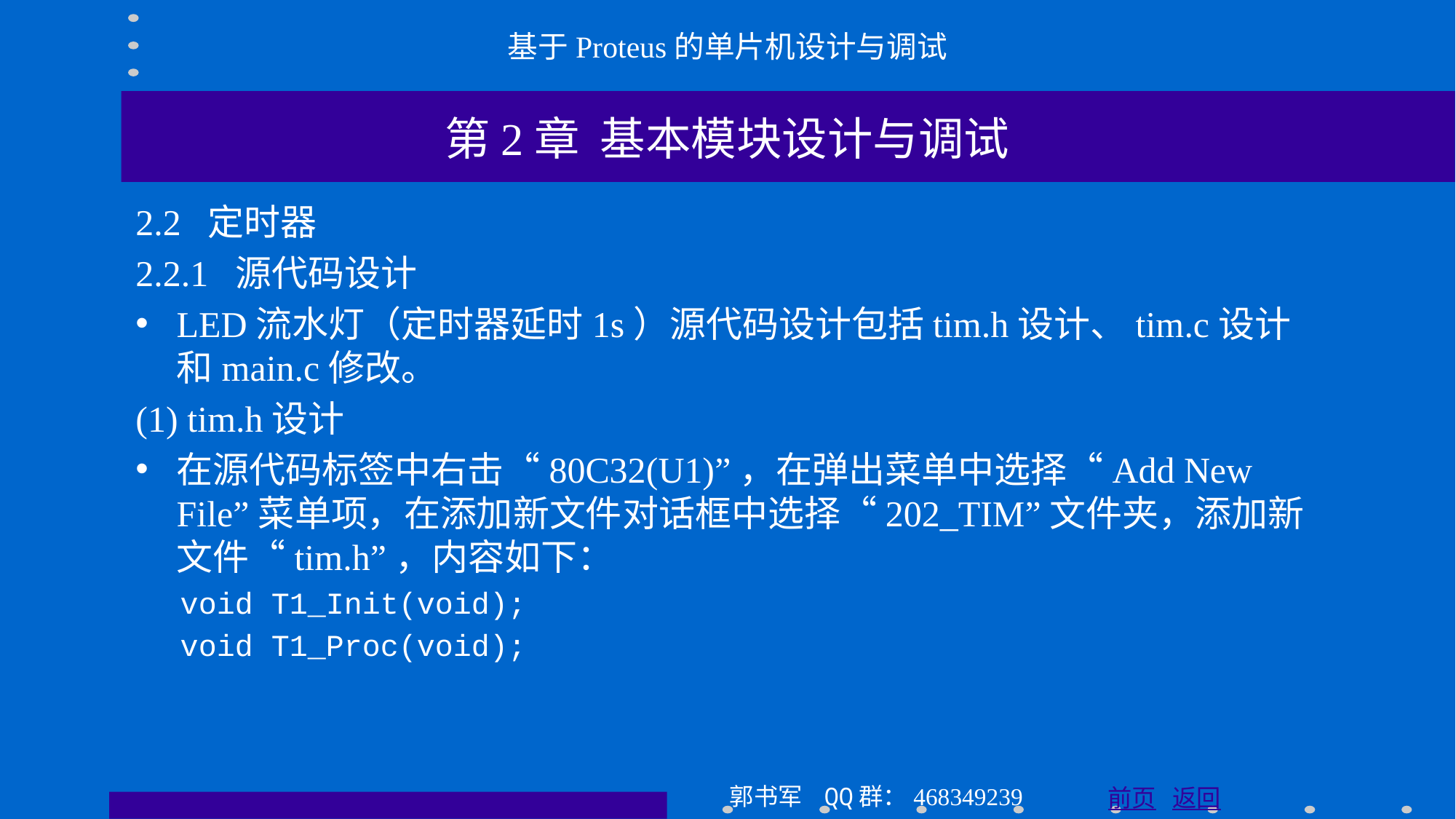

基于Proteus的单片机设计与调试
第2章  基本模块设计与调试
2.2  定时器
2.2.1  源代码设计
LED流水灯（定时器延时1s）源代码设计包括tim.h设计、tim.c设计和main.c修改。
(1) tim.h设计
在源代码标签中右击“80C32(U1)”，在弹出菜单中选择“Add New File”菜单项，在添加新文件对话框中选择“202_TIM”文件夹，添加新文件“tim.h”，内容如下：
void T1_Init(void);
void T1_Proc(void);

郭书军   QQ群：468349239
前页   返回